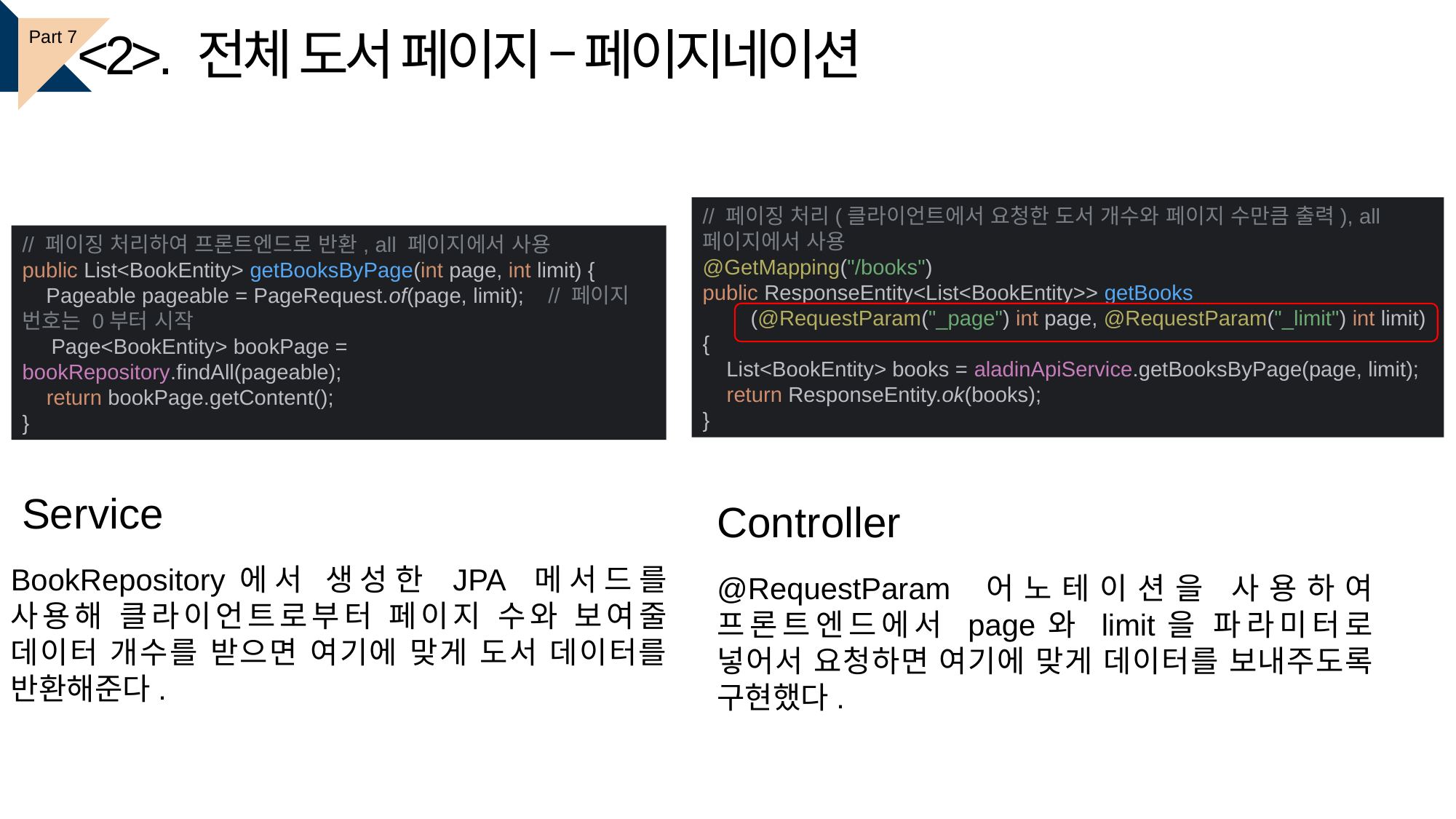

<2>. 전체 도서 페이지 – 페이지네이션

Part 7
// 페이징 처리(클라이언트에서 요청한 도서 개수와 페이지 수만큼 출력), all 페이지에서 사용
@GetMapping("/books")
public ResponseEntity<List<BookEntity>> getBooks
        (@RequestParam("_page") int page, @RequestParam("_limit") int limit) {
    List<BookEntity> books = aladinApiService.getBooksByPage(page, limit);
    return ResponseEntity.ok(books);
}
// 페이징 처리하여 프론트엔드로 반환, all 페이지에서 사용
public List<BookEntity> getBooksByPage(int page, int limit) {
    Pageable pageable = PageRequest.of(page, limit);    // 페이지 번호는 0부터 시작
    Page<BookEntity> bookPage = bookRepository.findAll(pageable);
    return bookPage.getContent();
}

Service
Controller
BookRepository에서 생성한 JPA 메서드를 사용해 클라이언트로부터 페이지 수와 보여줄 데이터 개수를 받으면 여기에 맞게 도서 데이터를 반환해준다.
@RequestParam 어노테이션을 사용하여 프론트엔드에서 page와 limit을 파라미터로 넣어서 요청하면 여기에 맞게 데이터를 보내주도록 구현했다.